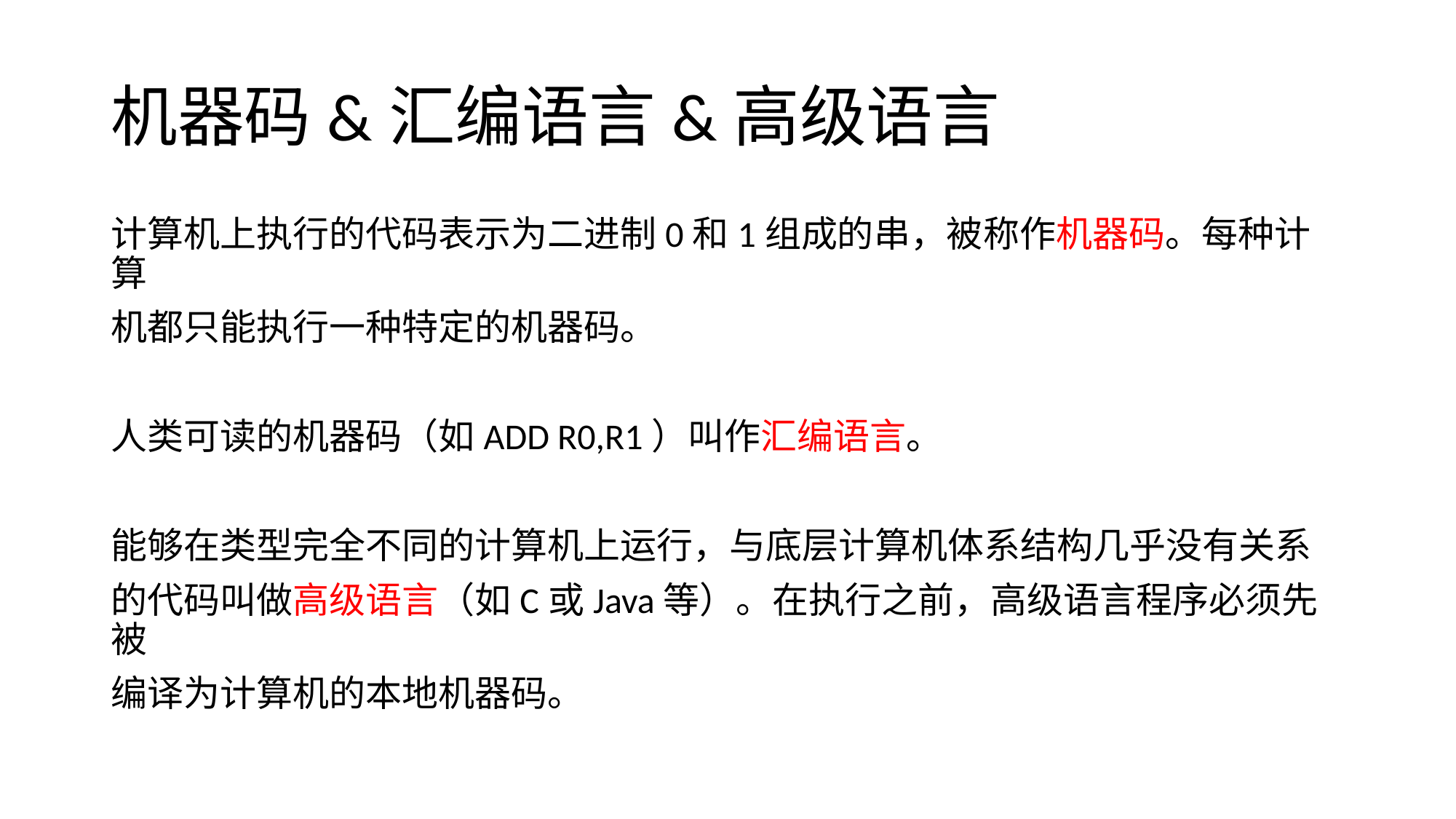

# 机器码&汇编语言&高级语言
计算机上执行的代码表示为二进制0和1组成的串，被称作机器码。每种计算
机都只能执行一种特定的机器码。

人类可读的机器码（如ADD R0,R1）叫作汇编语言。

能够在类型完全不同的计算机上运行，与底层计算机体系结构几乎没有关系
的代码叫做高级语言（如C或Java等）。在执行之前，高级语言程序必须先被
编译为计算机的本地机器码。